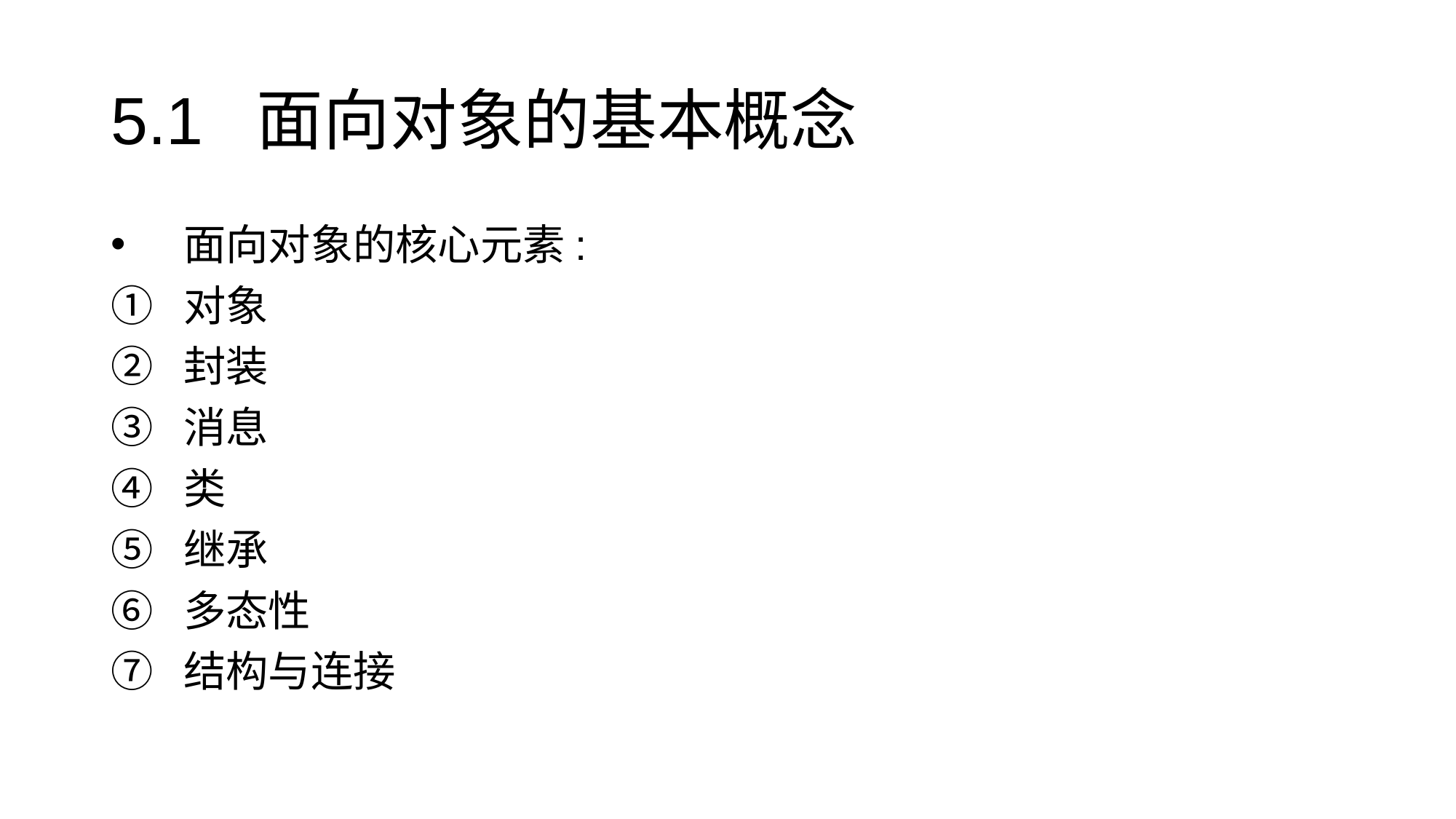

# 5.1  面向对象的基本概念
面向对象的核心元素:
对象
封装
消息
类
继承
多态性
结构与连接